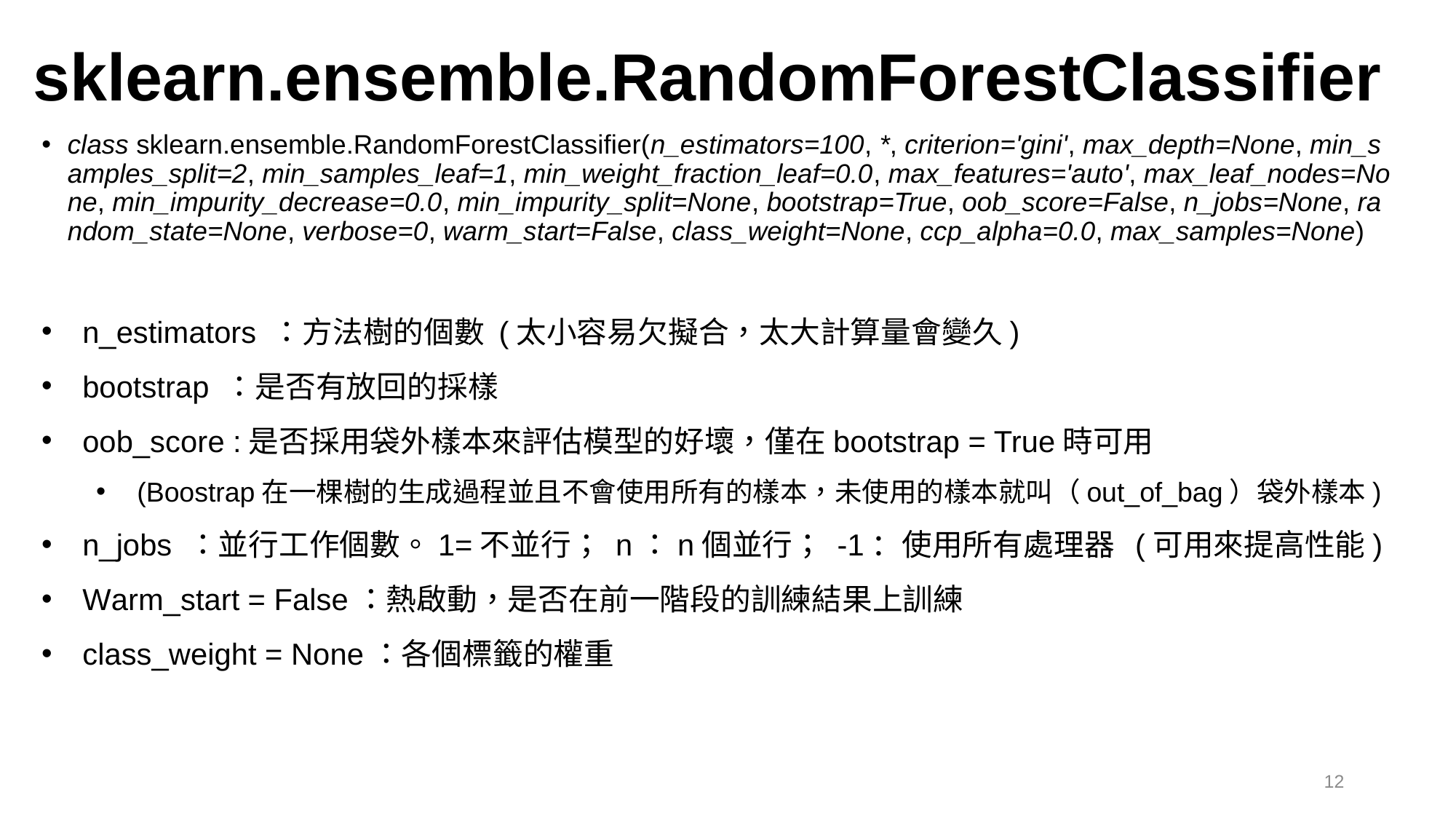

# sklearn.ensemble.RandomForestClassifier
class sklearn.ensemble.RandomForestClassifier(n_estimators=100, *, criterion='gini', max_depth=None, min_samples_split=2, min_samples_leaf=1, min_weight_fraction_leaf=0.0, max_features='auto', max_leaf_nodes=None, min_impurity_decrease=0.0, min_impurity_split=None, bootstrap=True, oob_score=False, n_jobs=None, random_state=None, verbose=0, warm_start=False, class_weight=None, ccp_alpha=0.0, max_samples=None)
n_estimators ：方法樹的個數 (太小容易欠擬合，太大計算量會變久)
bootstrap ：是否有放回的採樣
oob_score :是否採用袋外樣本來評估模型的好壞，僅在bootstrap = True時可用
(Boostrap在一棵樹的生成過程並且不會使用所有的樣本，未使用的樣本就叫（out_of_bag）袋外樣本)
n_jobs ：並行工作個數。1=不並行； n：n個並行； -1：使用所有處理器  (可用來提高性能)
Warm_start = False：熱啟動，是否在前一階段的訓練結果上訓練
class_weight = None：各個標籤的權重
12